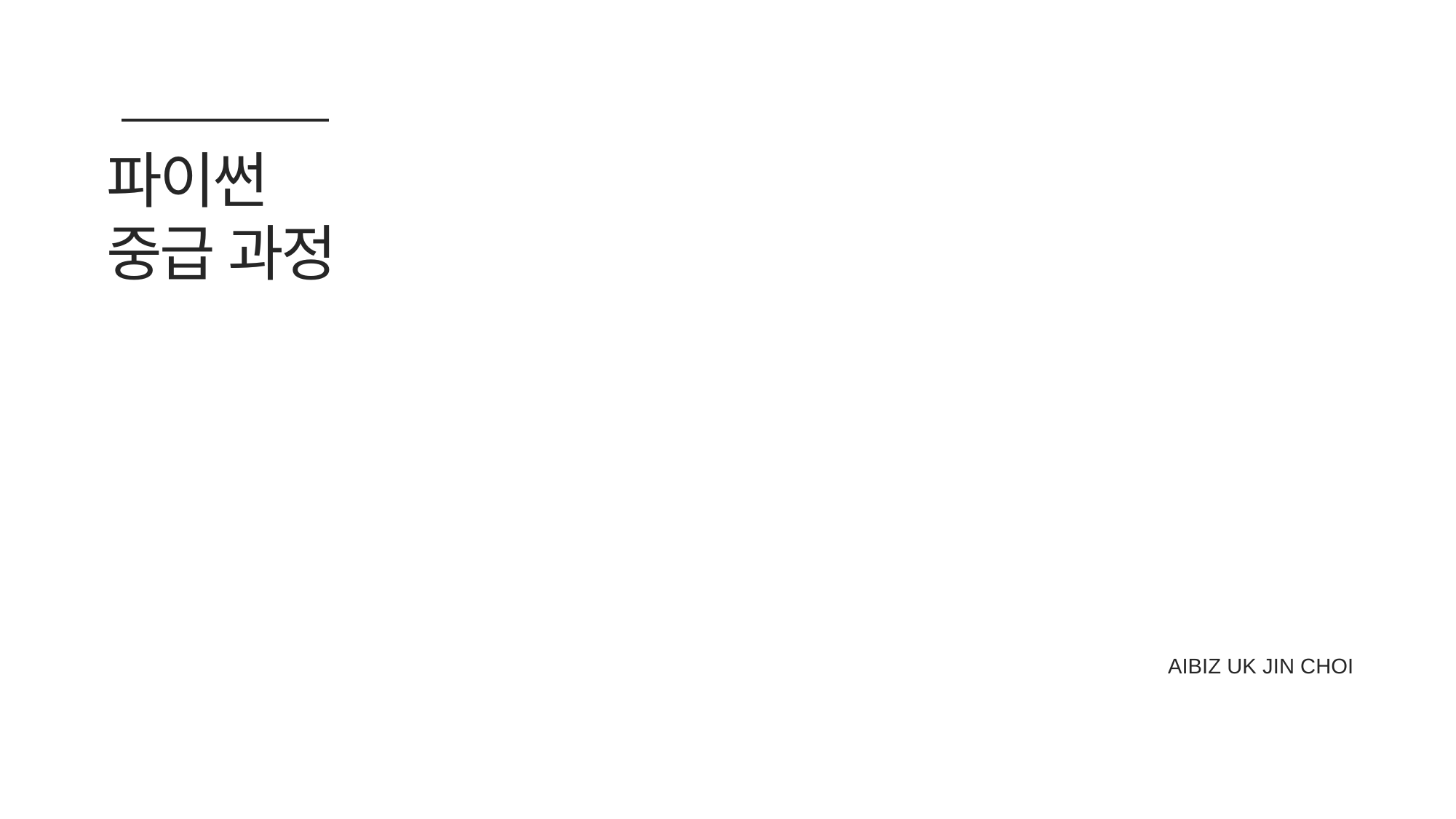

파이썬
중급 과정
AIBIZ UK JIN CHOI